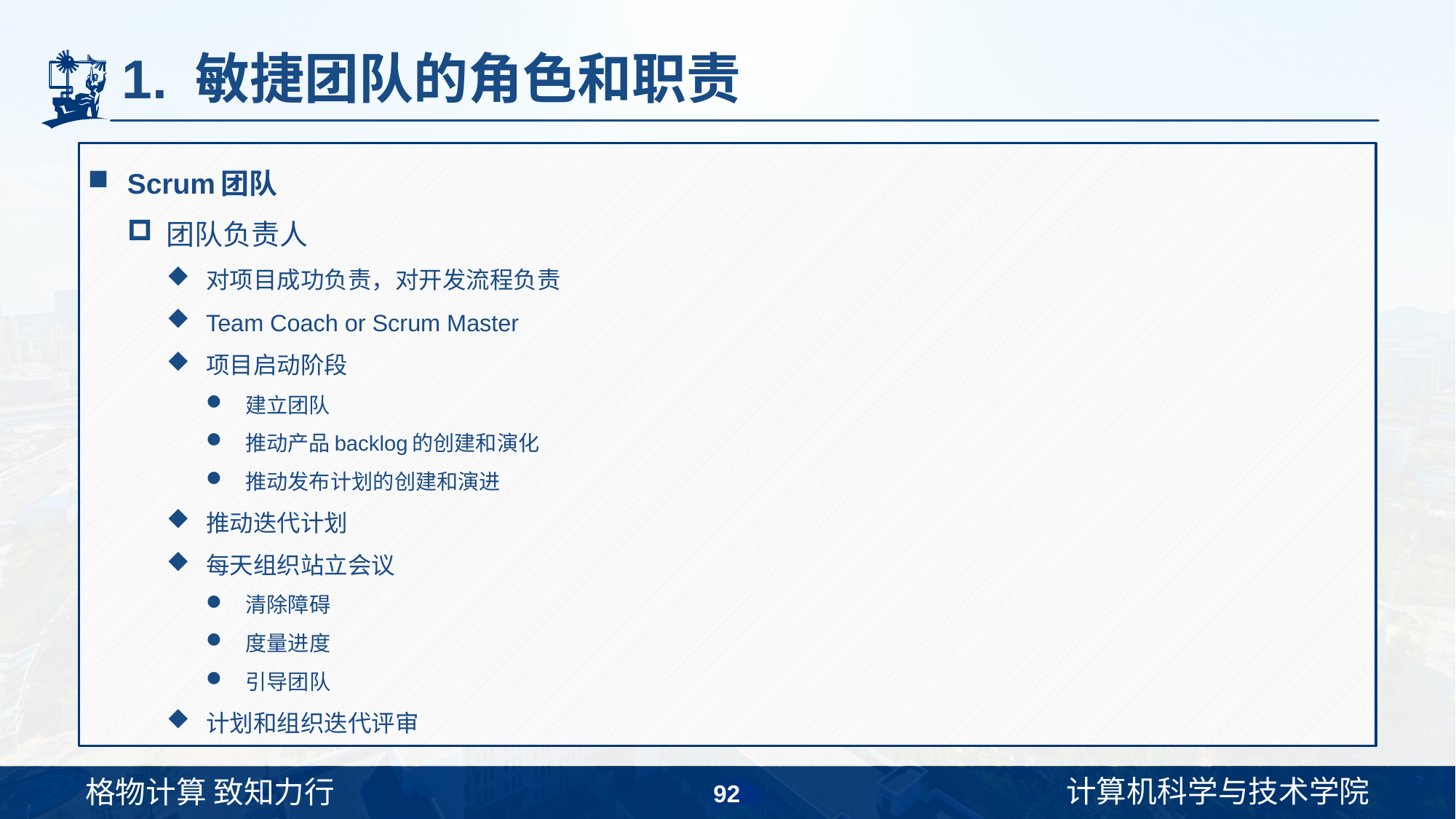

# 1. 敏捷团队的角色和职责
Scrum团队
团队负责人
对项目成功负责，对开发流程负责
Team Coach or Scrum Master
项目启动阶段
建立团队
推动产品backlog的创建和演化
推动发布计划的创建和演进
推动迭代计划
每天组织站立会议
清除障碍
度量进度
引导团队
计划和组织迭代评审
92